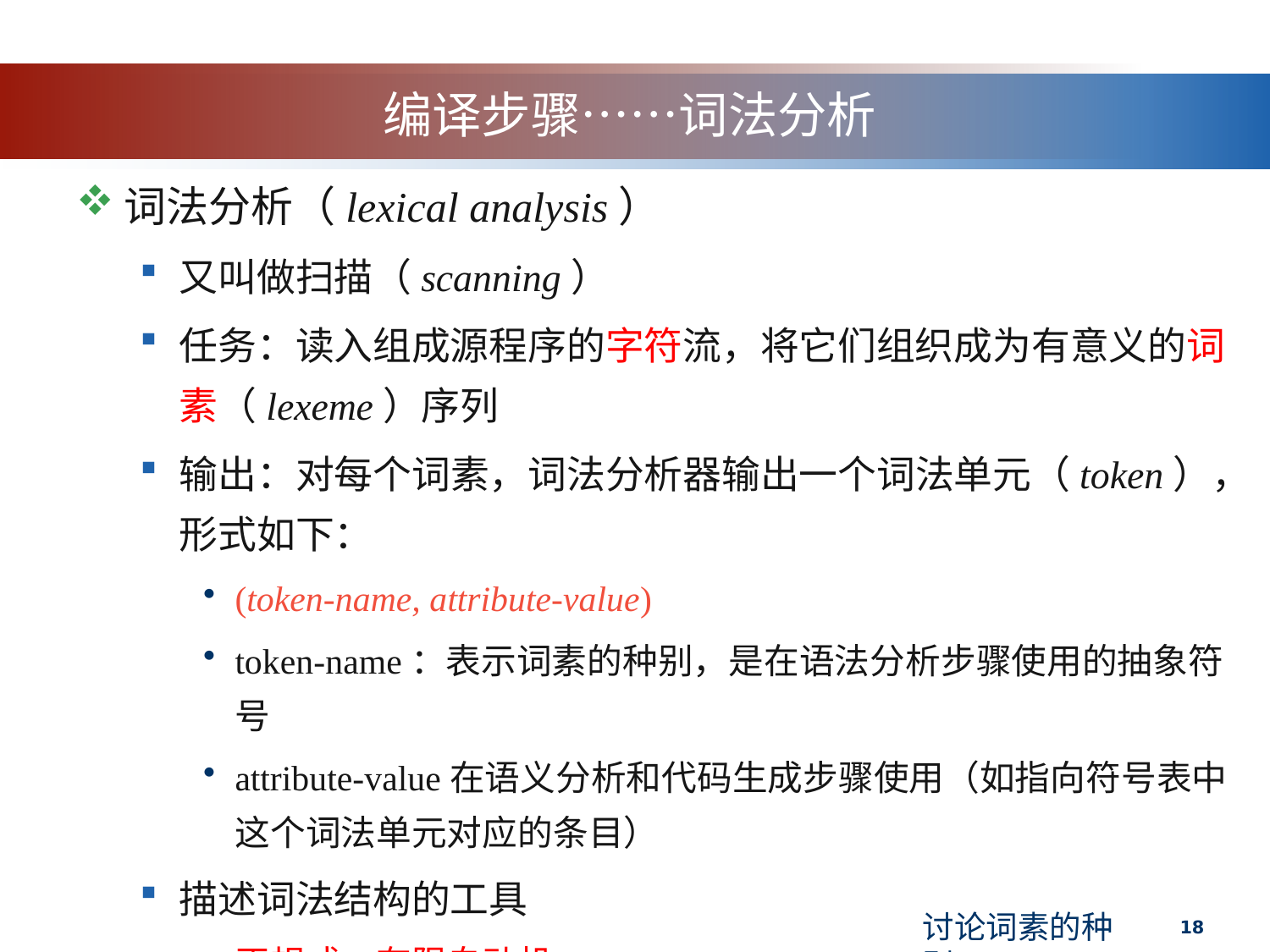

# 编译步骤……词法分析
词法分析（lexical analysis）
又叫做扫描（scanning）
任务：读入组成源程序的字符流，将它们组织成为有意义的词素（lexeme）序列
输出：对每个词素，词法分析器输出一个词法单元（token），形式如下：
(token-name, attribute-value)
token-name：表示词素的种别，是在语法分析步骤使用的抽象符号
attribute-value在语义分析和代码生成步骤使用（如指向符号表中这个词法单元对应的条目）
描述词法结构的工具
正规式、有限自动机

讨论词素的种别。
18